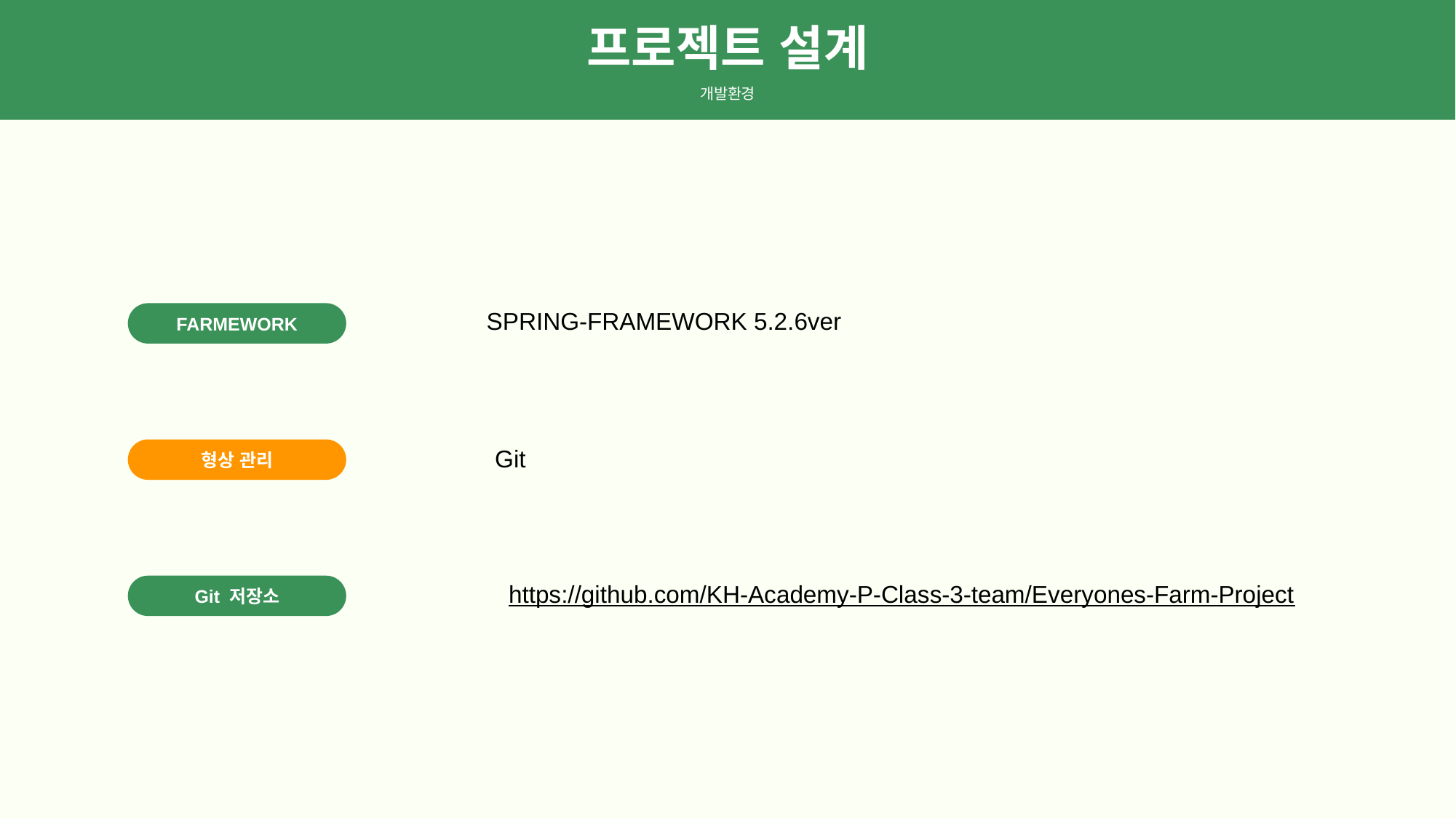

프로젝트 설계
개발환경
SPRING-FRAMEWORK 5.2.6ver
FARMEWORK
Git
형상 관리
https://github.com/KH-Academy-P-Class-3-team/Everyones-Farm-Project
Git 저장소